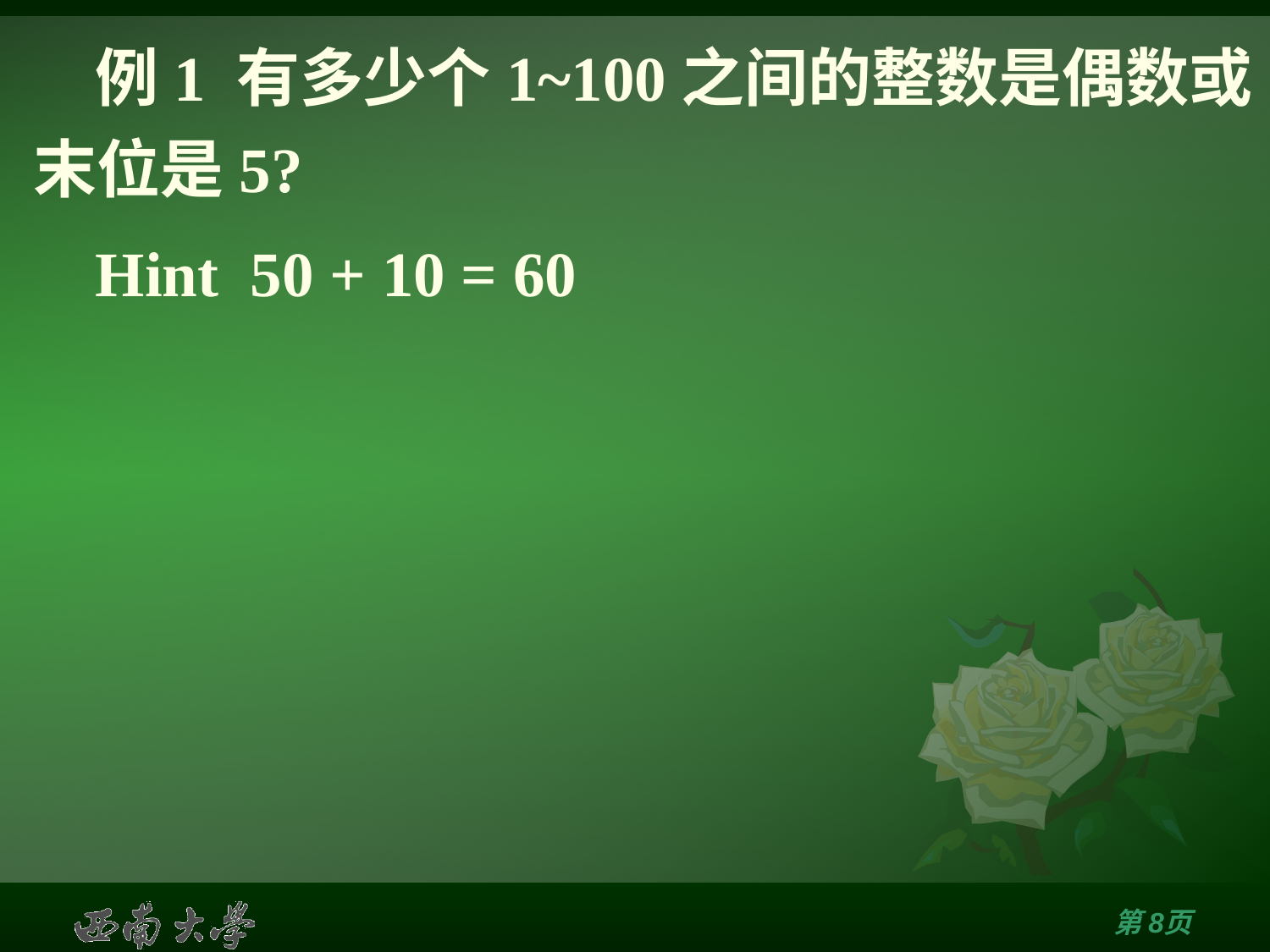

# 例1 有多少个1~100之间的整数是偶数或末位是5?
Hint  50 + 10 = 60
第8页